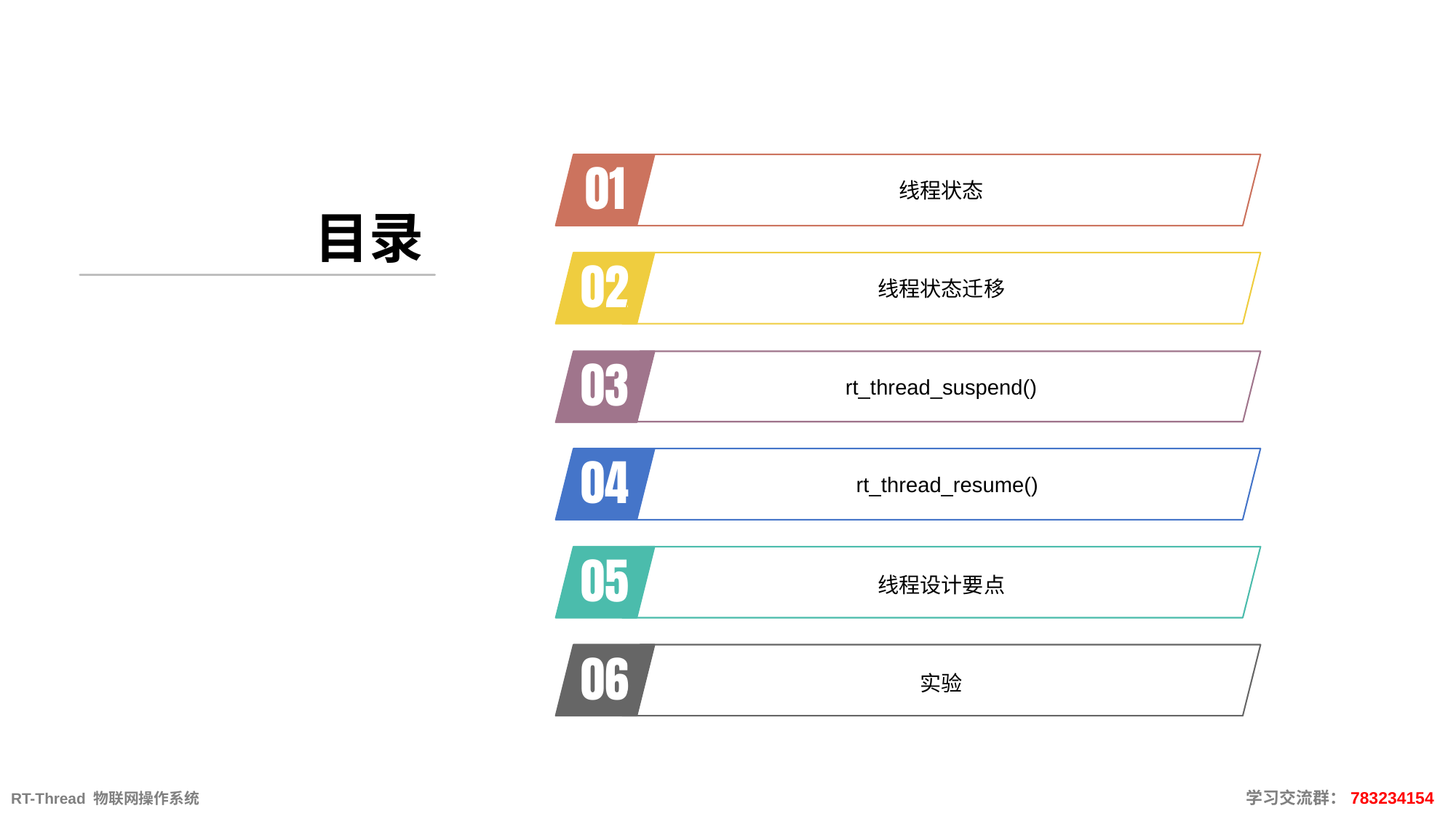

目录
01
线程状态
02
线程状态迁移
rt_thread_suspend()
03
04
rt_thread_resume()
05
线程设计要点
06
实验
RT-Thread 物联网操作系统										          学习交流群：783234154